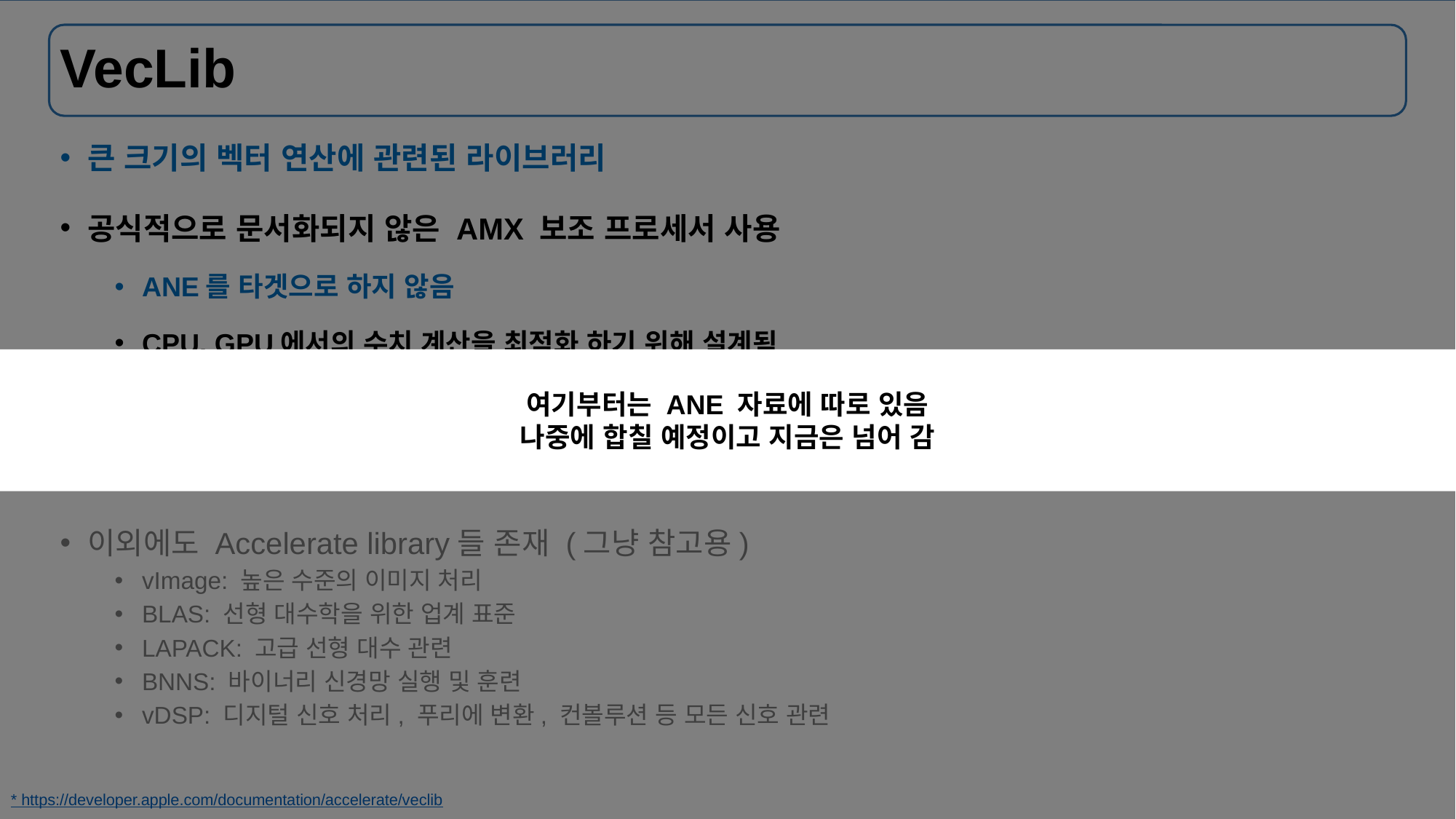

# VecLib
큰 크기의 벡터 연산에 관련된 라이브러리
공식적으로 문서화되지 않은 AMX 보조 프로세서 사용
ANE를 타겟으로 하지 않음
CPU, GPU에서의 수치 계산을 최적화 하기 위해 설계됨
그러나 딥러닝 연산 가속화에 활용되기도 하는 AMX (제 생각엔 약간 보조 NPU 느낌...)를 사용하여 연산 가속화

이외에도 Accelerate library들 존재 (그냥 참고용)
vImage: 높은 수준의 이미지 처리
BLAS: 선형 대수학을 위한 업계 표준
LAPACK: 고급 선형 대수 관련
BNNS: 바이너리 신경망 실행 및 훈련
vDSP: 디지털 신호 처리, 푸리에 변환, 컨볼루션 등 모든 신호 관련

여기부터는 ANE 자료에 따로 있음
나중에 합칠 예정이고 지금은 넘어 감

* https://developer.apple.com/documentation/accelerate/veclib